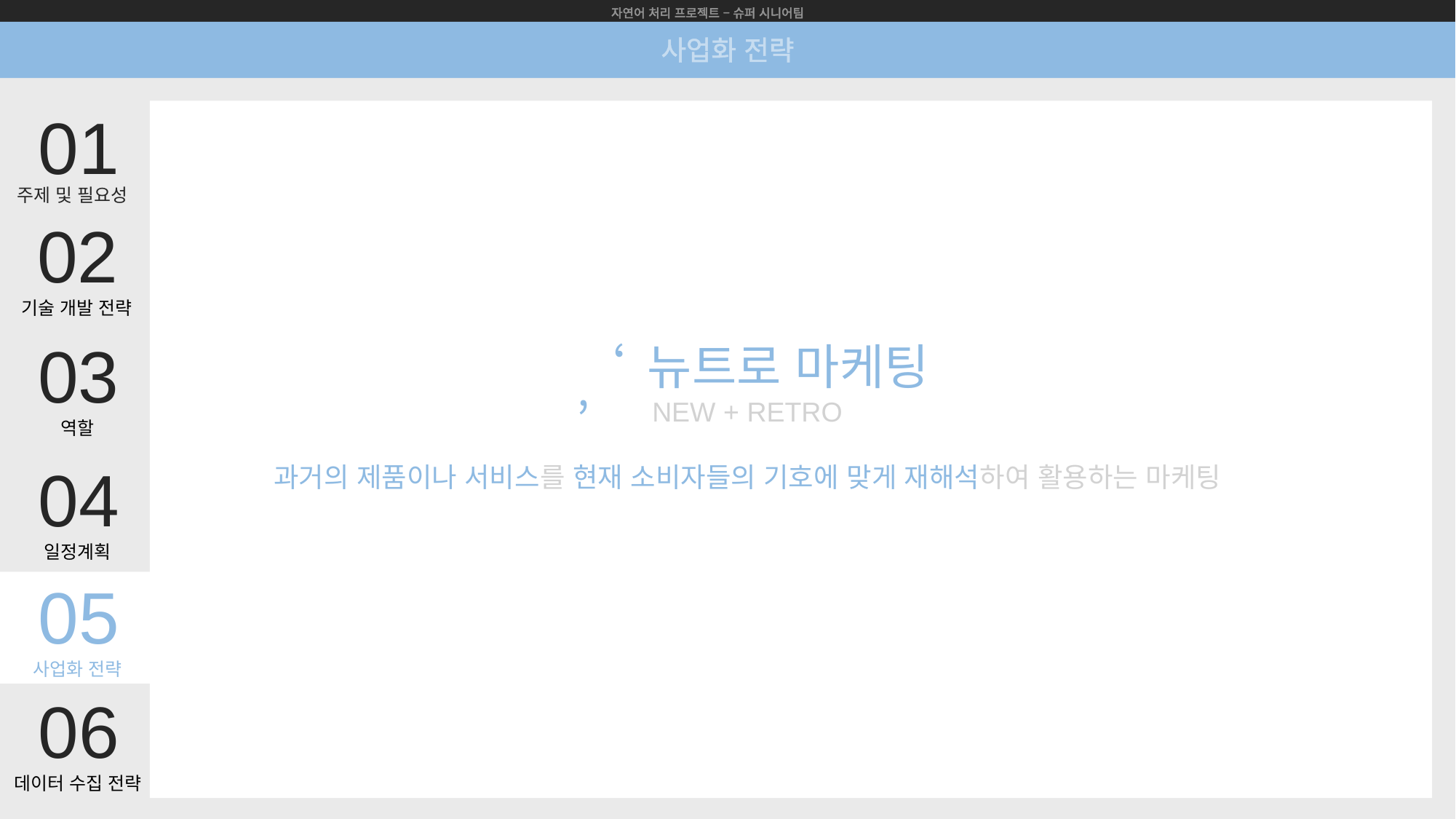

자연어 처리 프로젝트 – 슈퍼 시니어팀

사업화 전략
01

주제 및 필요성
02
기술 개발 전략
03
‘ 뉴트로 마케팅 ’
NEW + RETRO

과거의 제품이나 서비스를 현재 소비자들의 기호에 맞게 재해석하여 활용하는 마케팅
역할
04
일정계획
05

사업화 전략
06
데이터 수집 전략